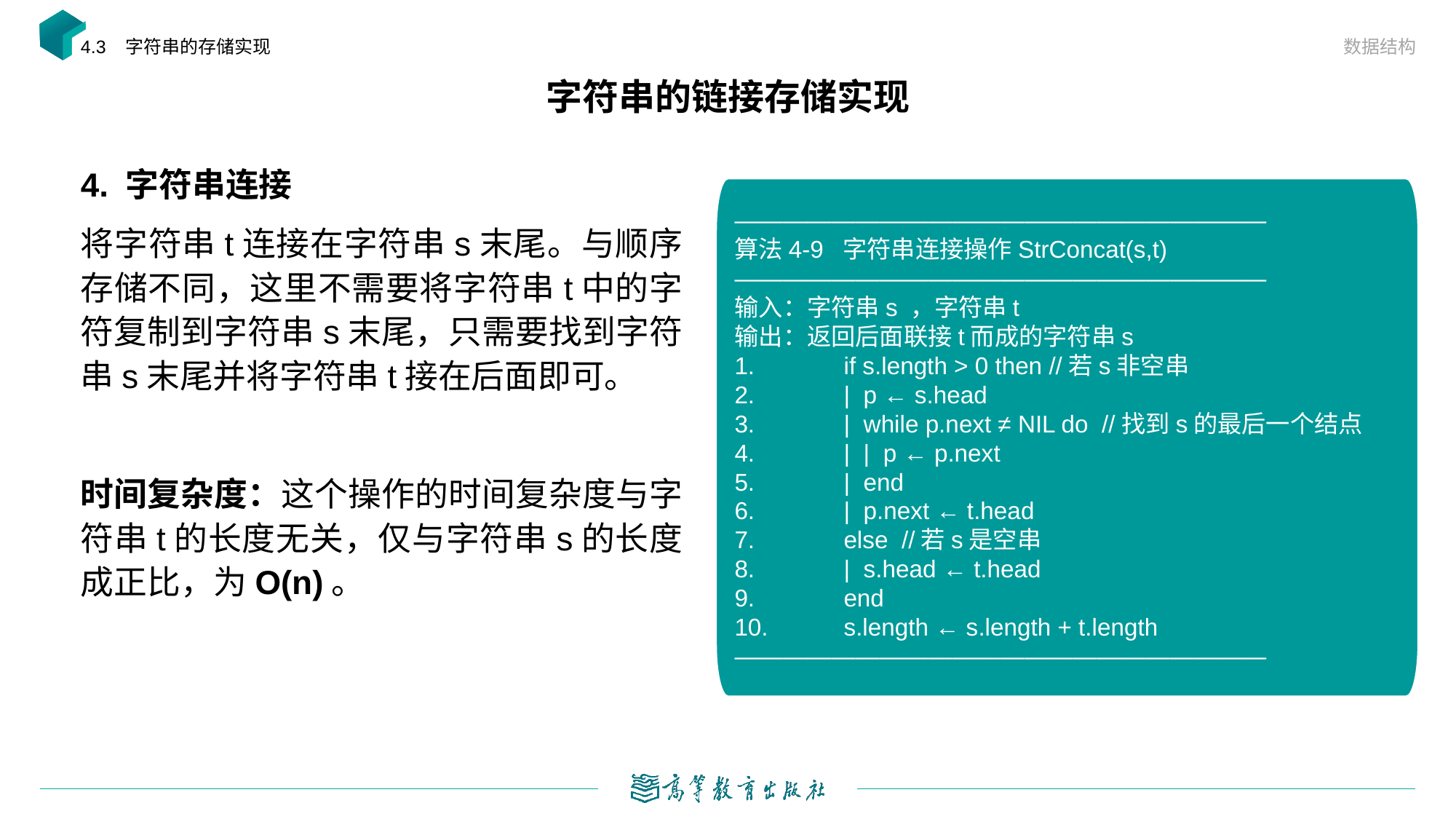

数据结构
4.3   字符串的存储实现
# 字符串的链接存储实现
4. 字符串连接
将字符串t连接在字符串s末尾。与顺序存储不同，这里不需要将字符串t中的字符复制到字符串s末尾，只需要找到字符串s末尾并将字符串t接在后面即可。

时间复杂度：这个操作的时间复杂度与字符串t的长度无关，仅与字符串s的长度成正比，为O(n)。
——————————————————————
算法4-9  字符串连接操作StrConcat(s,t)
——————————————————————
输入：字符串s ，字符串t
输出：返回后面联接t而成的字符串s
1.	if s.length > 0 then //若s非空串
2.	|  p ← s.head
3.	|  while p.next ≠ NIL do  //找到s的最后一个结点
4.	|  |  p ← p.next
5.	|  end
6.	|  p.next ← t.head
7.	else  //若s是空串
8.	|  s.head ← t.head
9.	end
10.	s.length ← s.length + t.length
——————————————————————